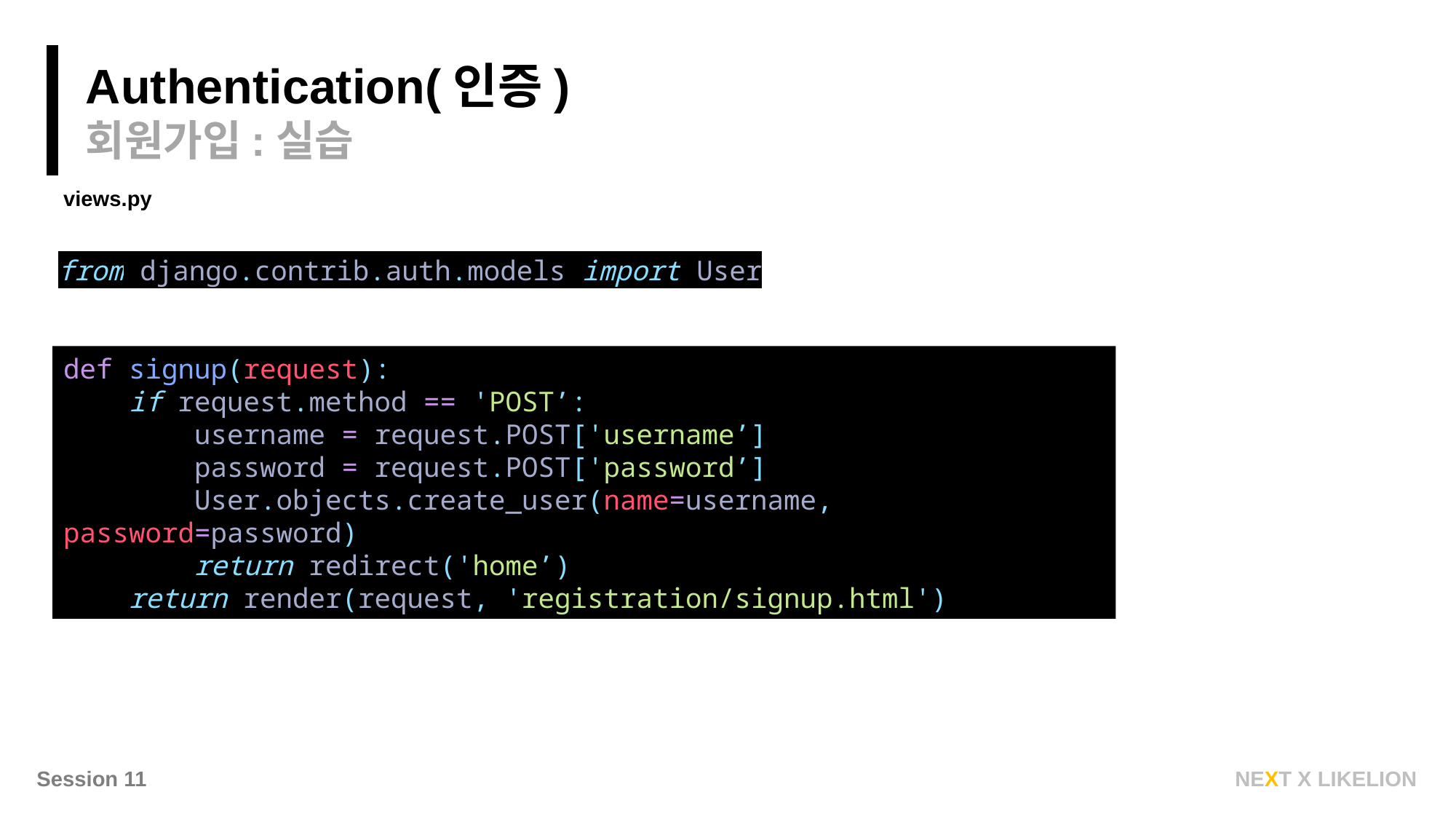

Authentication(인증)
회원가입:실습
views.py

from django.contrib.auth.models import User
def signup(request):
    if request.method == 'POST’:
        username = request.POST['username’]
        password = request.POST['password’]
        User.objects.create_user(name=username, password=password)
        return redirect('home’)
    return render(request, 'registration/signup.html')
NEXT X LIKELION
Session 11